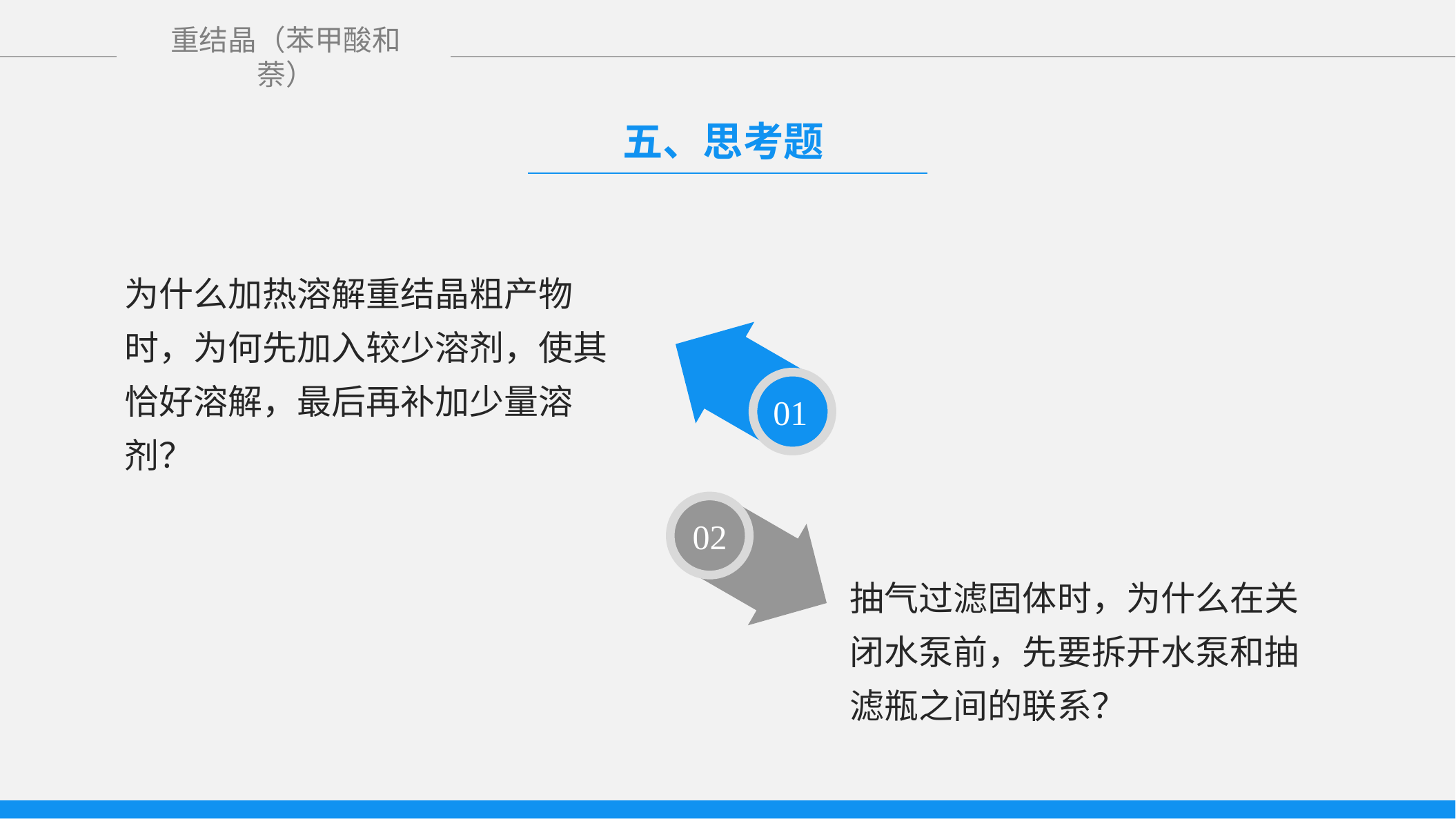

五、思考题
为什么加热溶解重结晶粗产物时，为何先加入较少溶剂，使其恰好溶解，最后再补加少量溶剂？

01

02
抽气过滤固体时，为什么在关闭水泵前，先要拆开水泵和抽滤瓶之间的联系？